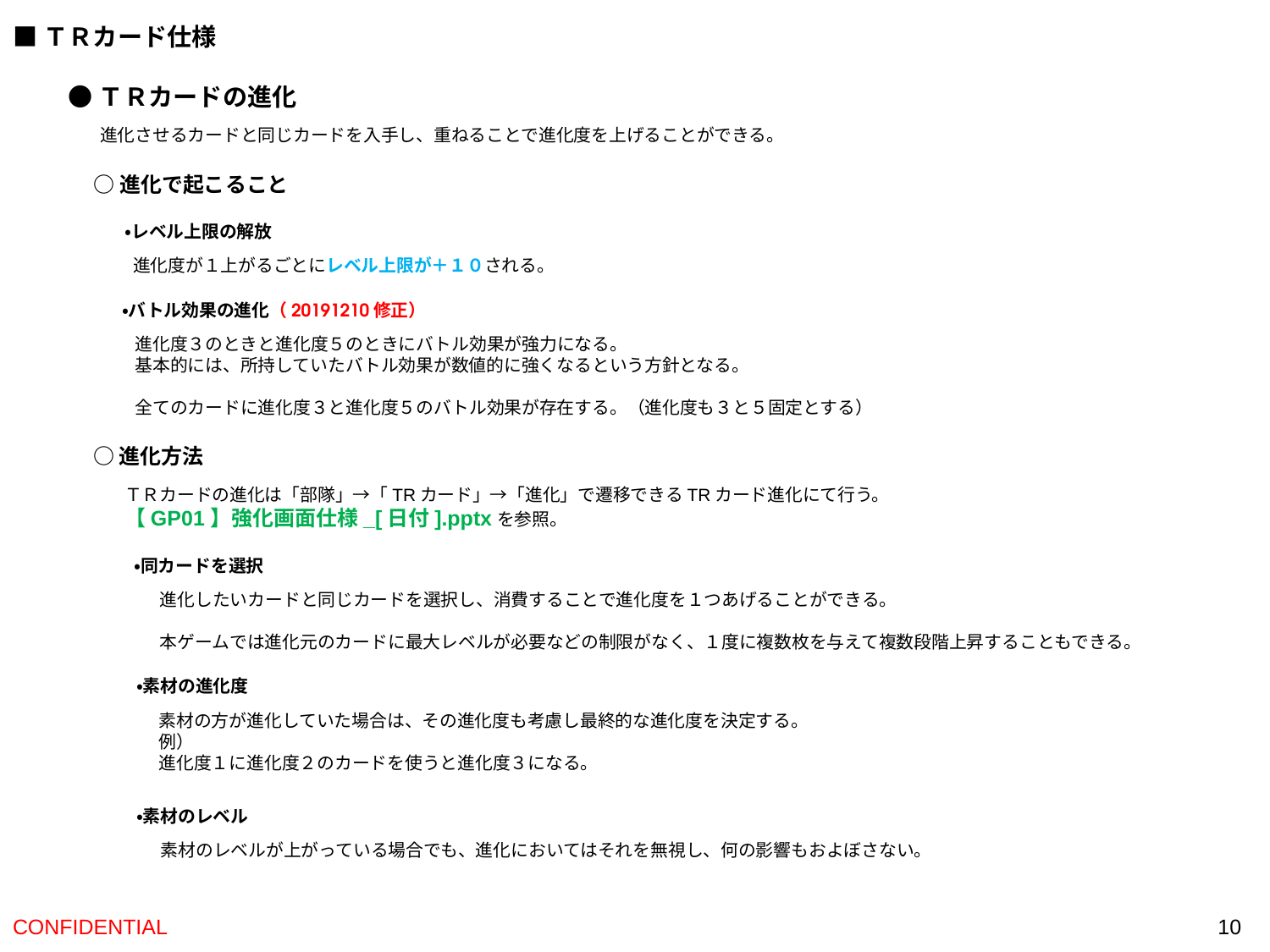

■ＴＲカード仕様
●ＴＲカードの進化
進化させるカードと同じカードを入手し、重ねることで進化度を上げることができる。
○進化で起こること
・レベル上限の解放
進化度が１上がるごとにレベル上限が＋１０される。
・バトル効果の進化（20191210修正）
進化度３のときと進化度５のときにバトル効果が強力になる。
基本的には、所持していたバトル効果が数値的に強くなるという方針となる。

全てのカードに進化度３と進化度５のバトル効果が存在する。（進化度も３と５固定とする）
○進化方法
ＴＲカードの進化は「部隊」→「TRカード」→「進化」で遷移できるTRカード進化にて行う。
【GP01】強化画面仕様_[日付].pptxを参照。
・同カードを選択
進化したいカードと同じカードを選択し、消費することで進化度を１つあげることができる。

本ゲームでは進化元のカードに最大レベルが必要などの制限がなく、１度に複数枚を与えて複数段階上昇することもできる。
・素材の進化度
素材の方が進化していた場合は、その進化度も考慮し最終的な進化度を決定する。
例）
進化度１に進化度２のカードを使うと進化度３になる。
・素材のレベル
素材のレベルが上がっている場合でも、進化においてはそれを無視し、何の影響もおよぼさない。
10
CONFIDENTIAL